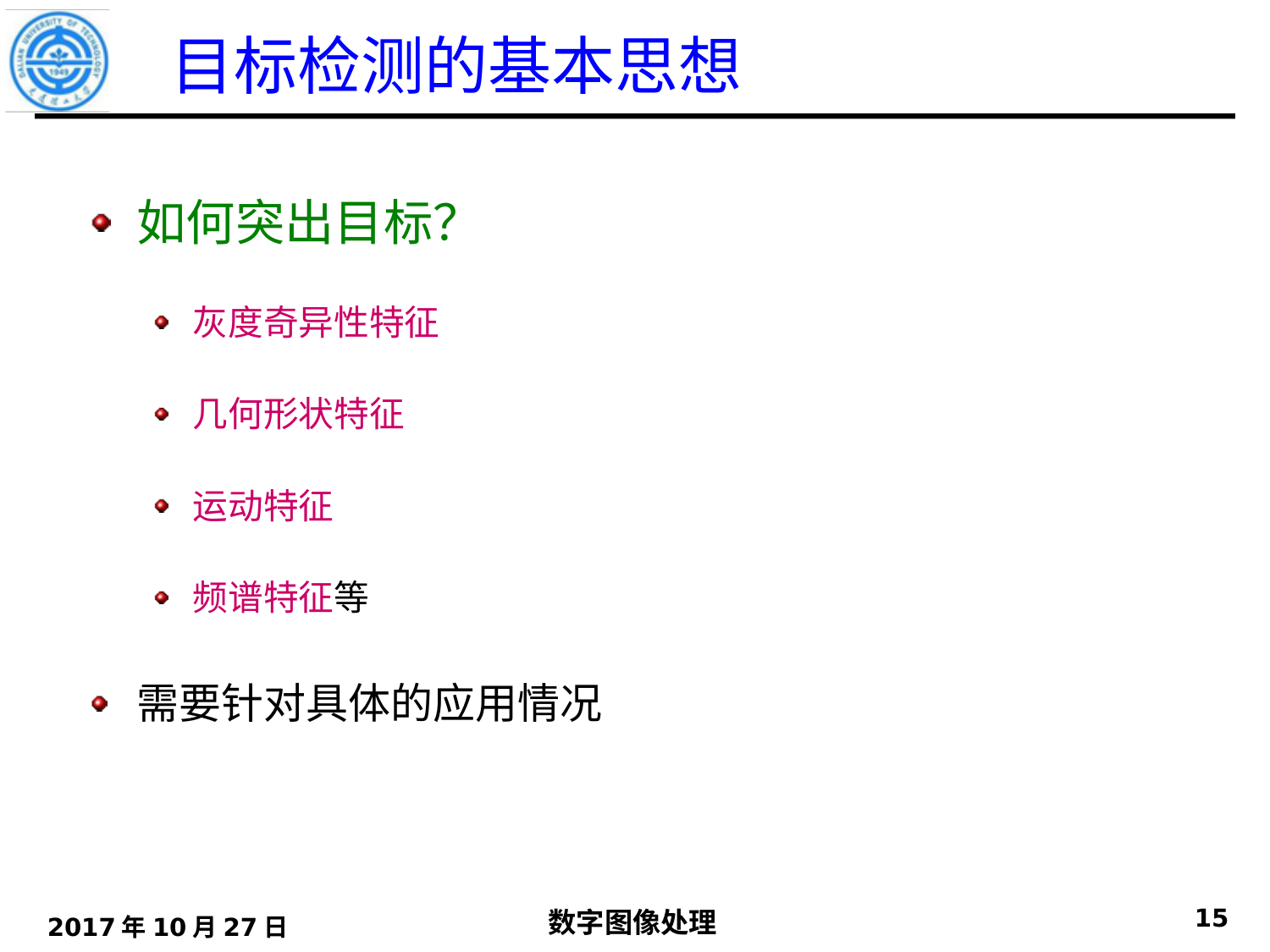

目标检测的基本思想
如何突出目标？
灰度奇异性特征
几何形状特征
运动特征
频谱特征等
需要针对具体的应用情况